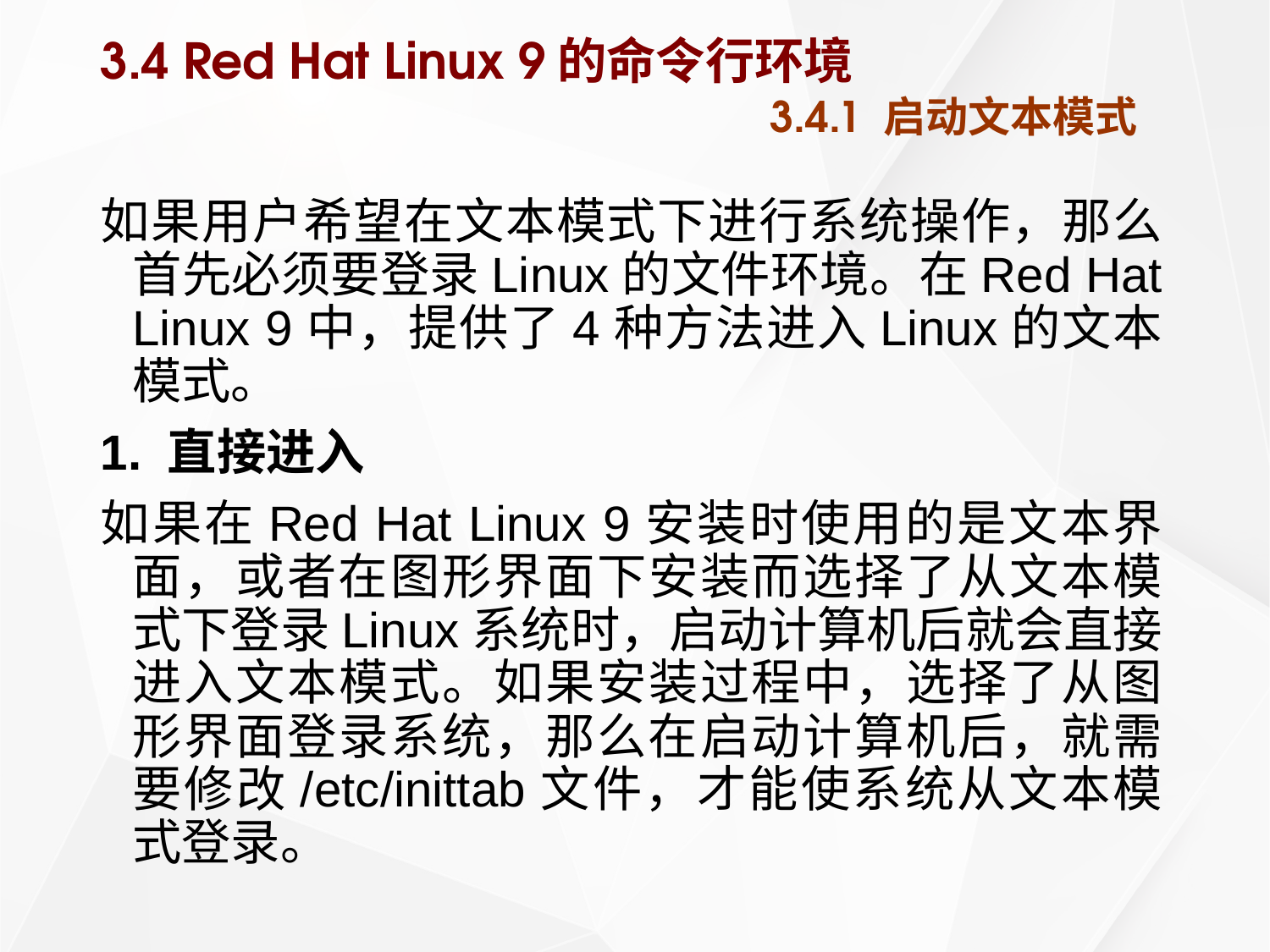

# 3.4 Red Hat Linux 9的命令行环境 3.4.1 启动文本模式
如果用户希望在文本模式下进行系统操作，那么首先必须要登录Linux的文件环境。在Red Hat Linux 9中，提供了4种方法进入Linux的文本模式。
1. 直接进入
如果在Red Hat Linux 9安装时使用的是文本界面，或者在图形界面下安装而选择了从文本模式下登录Linux系统时，启动计算机后就会直接进入文本模式。如果安装过程中，选择了从图形界面登录系统，那么在启动计算机后，就需要修改/etc/inittab文件，才能使系统从文本模式登录。